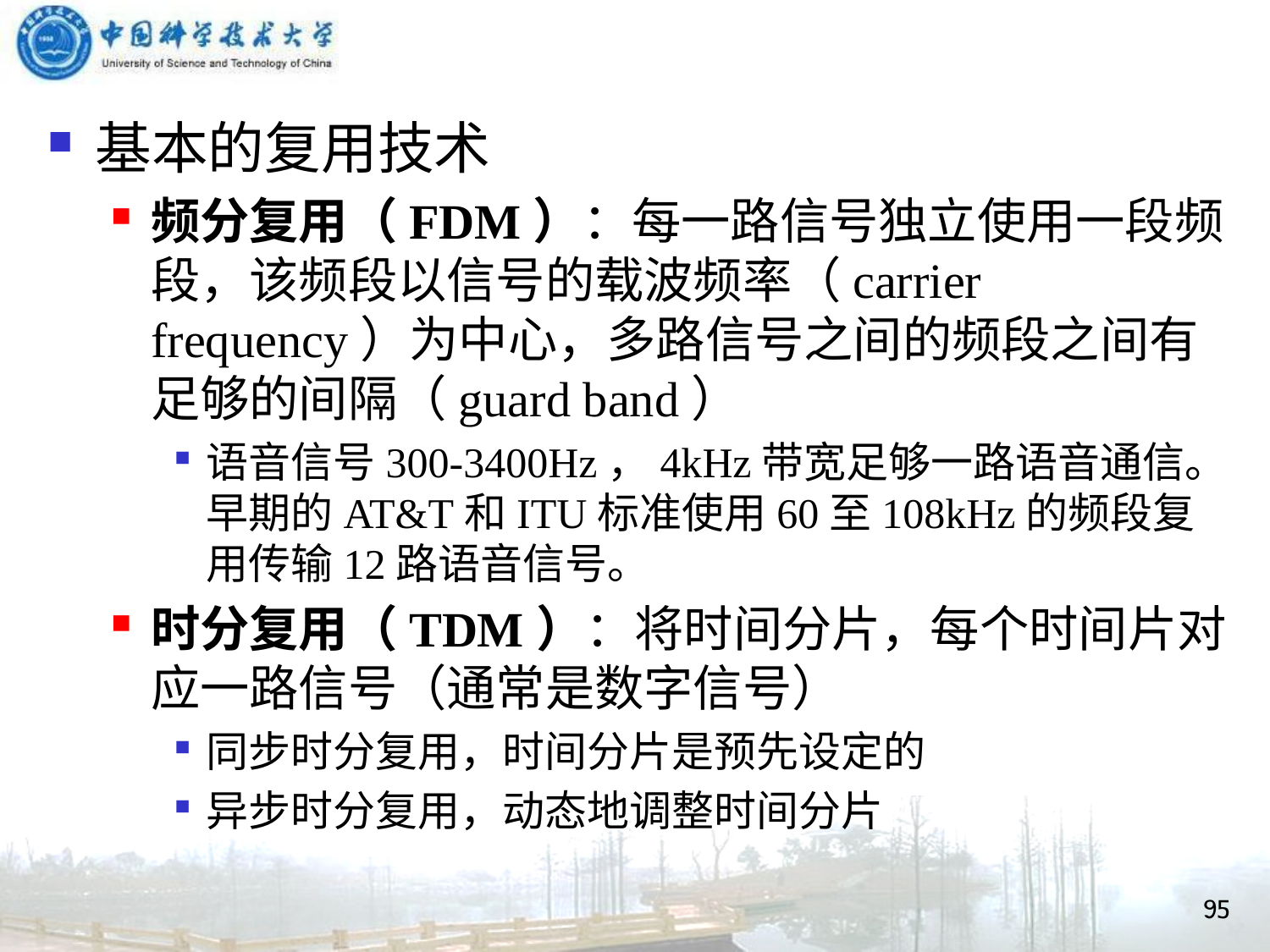

基本的复用技术
频分复用（FDM）：每一路信号独立使用一段频段，该频段以信号的载波频率（carrier frequency）为中心，多路信号之间的频段之间有足够的间隔（guard band）
语音信号300-3400Hz，4kHz带宽足够一路语音通信。早期的AT&T和ITU标准使用60至108kHz的频段复用传输12路语音信号。
时分复用（TDM）：将时间分片，每个时间片对应一路信号（通常是数字信号）
同步时分复用，时间分片是预先设定的
异步时分复用，动态地调整时间分片
95